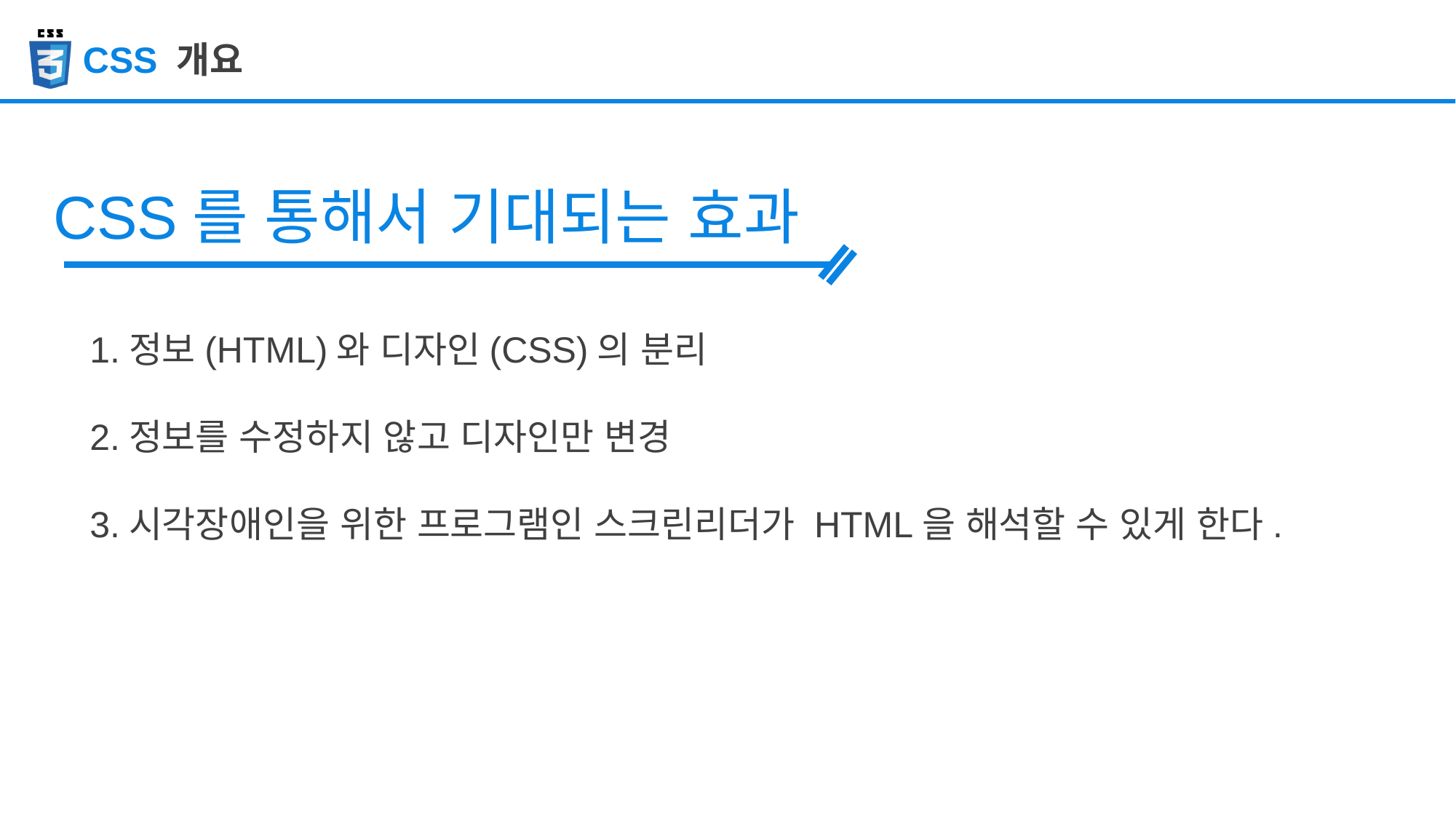

CSS 개요
CSS를 통해서 기대되는 효과
1.정보(HTML)와 디자인(CSS)의 분리
2.정보를 수정하지 않고 디자인만 변경
3.시각장애인을 위한 프로그램인 스크린리더가 HTML을 해석할 수 있게 한다.